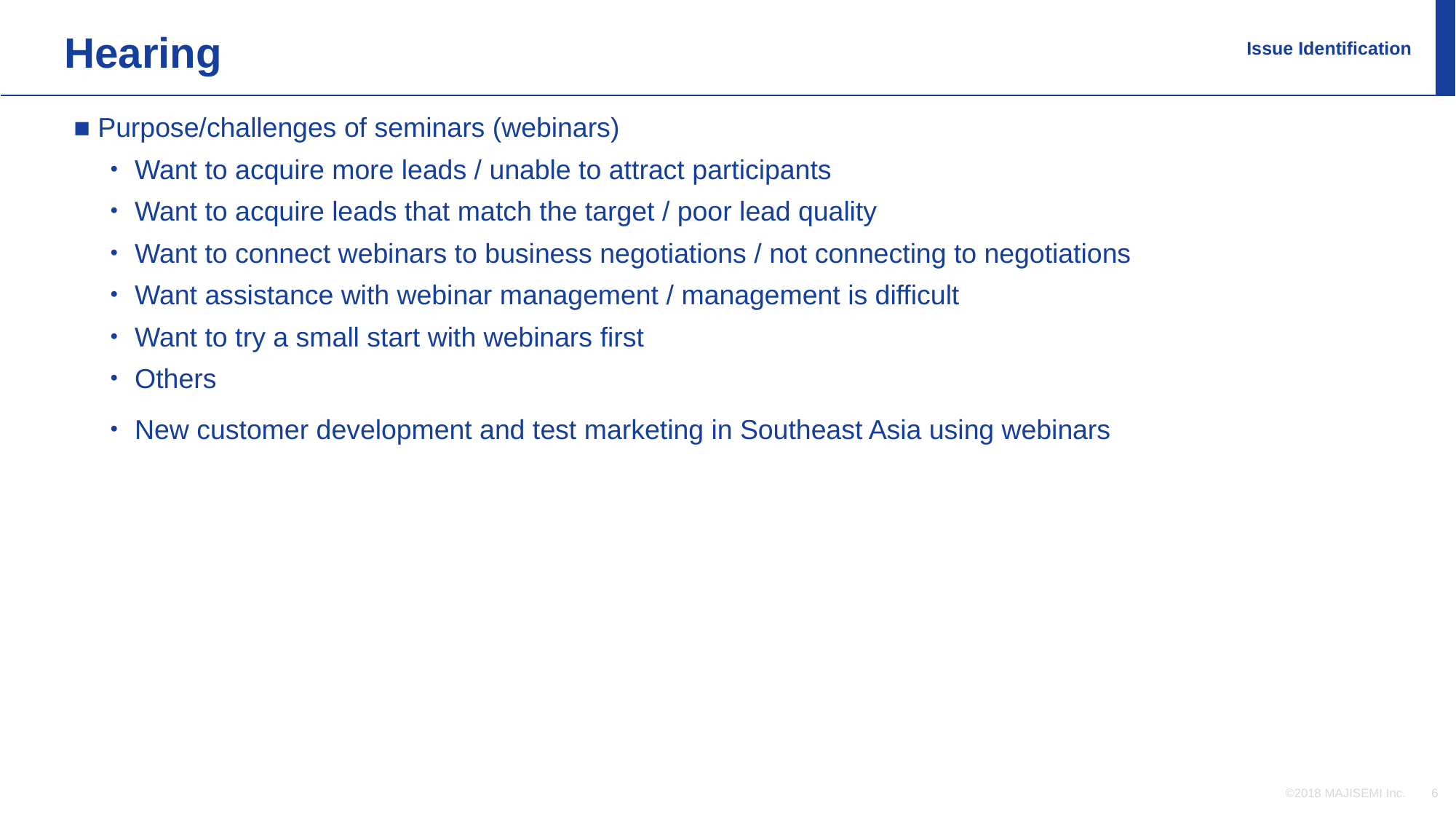

Hearing
Issue Identification
■ Purpose/challenges of seminars (webinars)
　・Want to acquire more leads / unable to attract participants
　・Want to acquire leads that match the target / poor lead quality
　・Want to connect webinars to business negotiations / not connecting to negotiations
　・Want assistance with webinar management / management is difficult
　・Want to try a small start with webinars first
　・Others
　・New customer development and test marketing in Southeast Asia using webinars
©2018 MAJISEMI Inc.
6